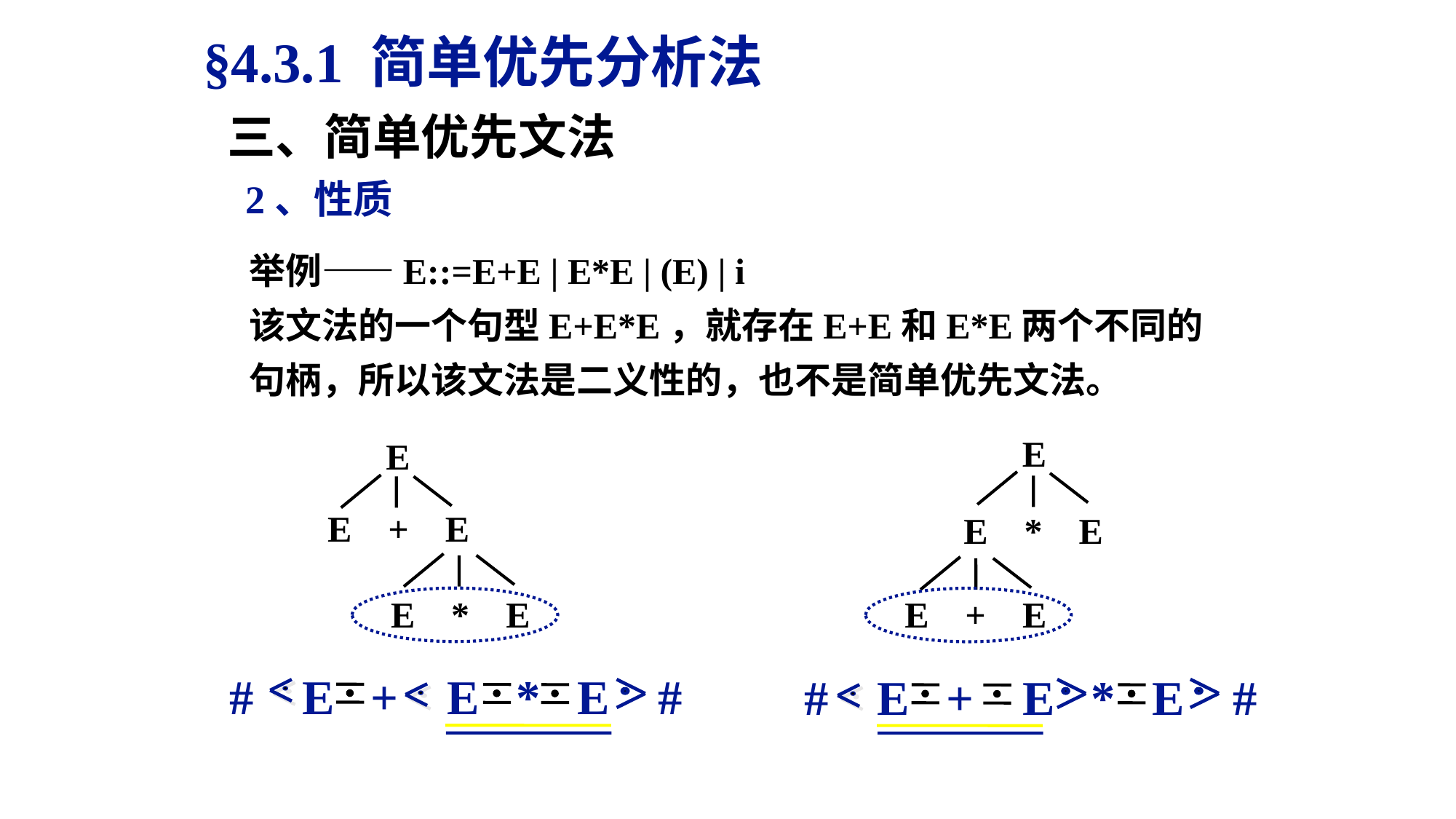

§4.3.1 简单优先分析法
三、简单优先文法
2、性质
举例——E::=E+E | E*E | (E) | i
该文法的一个句型E+E*E，就存在E+E和E*E两个不同的
句柄，所以该文法是二义性的，也不是简单优先文法。
E
E

E    +    E
E    *    E

E    *    E
E    +    E

#    E   +    E   *   E    #

#    E   +    E   *   E    #